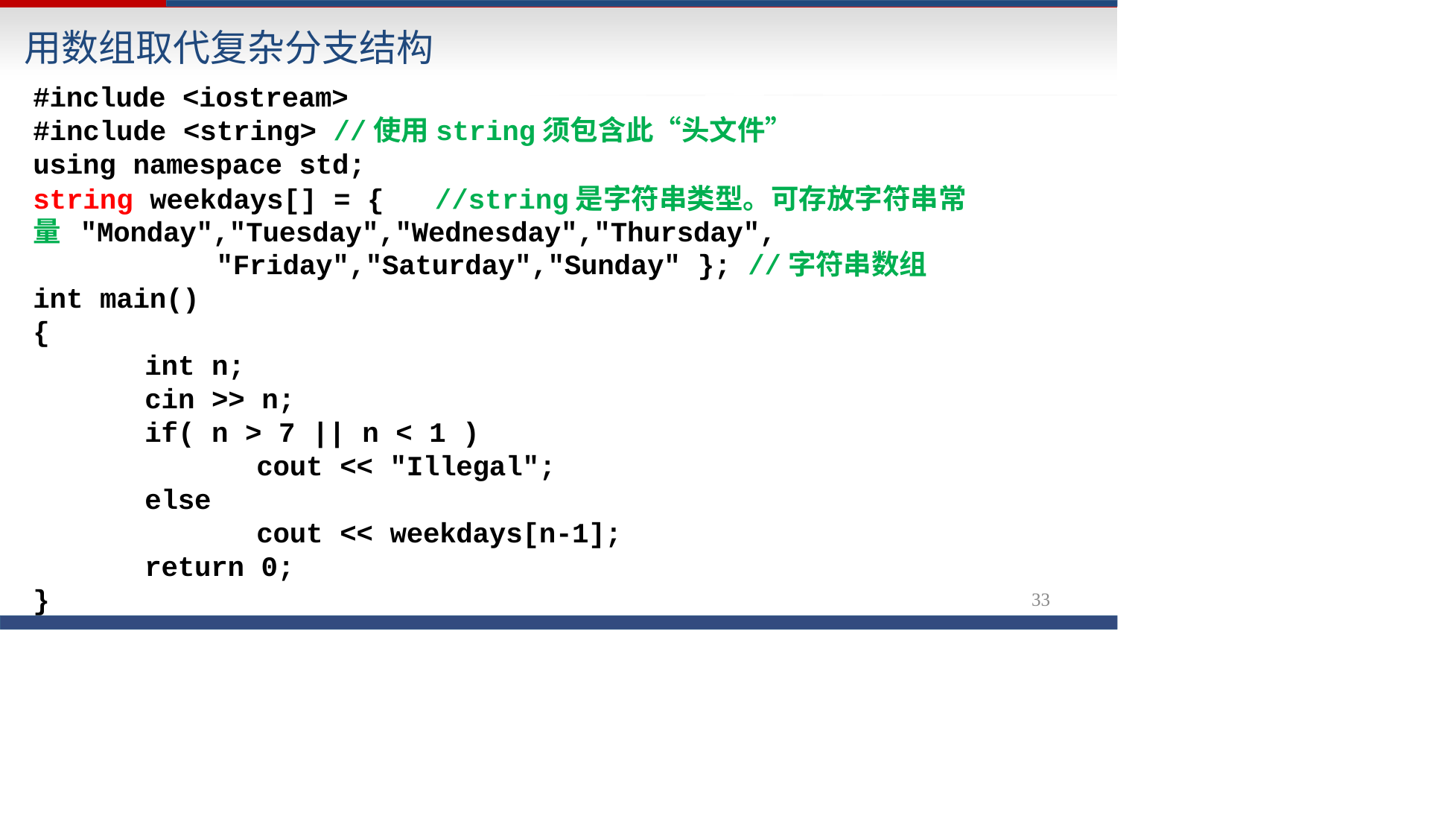

# 用数组取代复杂分支结构
#include <iostream>
#include <string> //使用string须包含此“头文件”
using namespace std;
string weekdays[] = {	//string是字符串类型。可存放字符串常量  "Monday","Tuesday","Wednesday","Thursday",
"Friday","Saturday","Sunday" }; //字符串数组
int main()
{
int n;
cin >> n;
if( n > 7 || n < 1 )
cout << "Illegal";
else
cout << weekdays[n-1];
return 0;
}
33